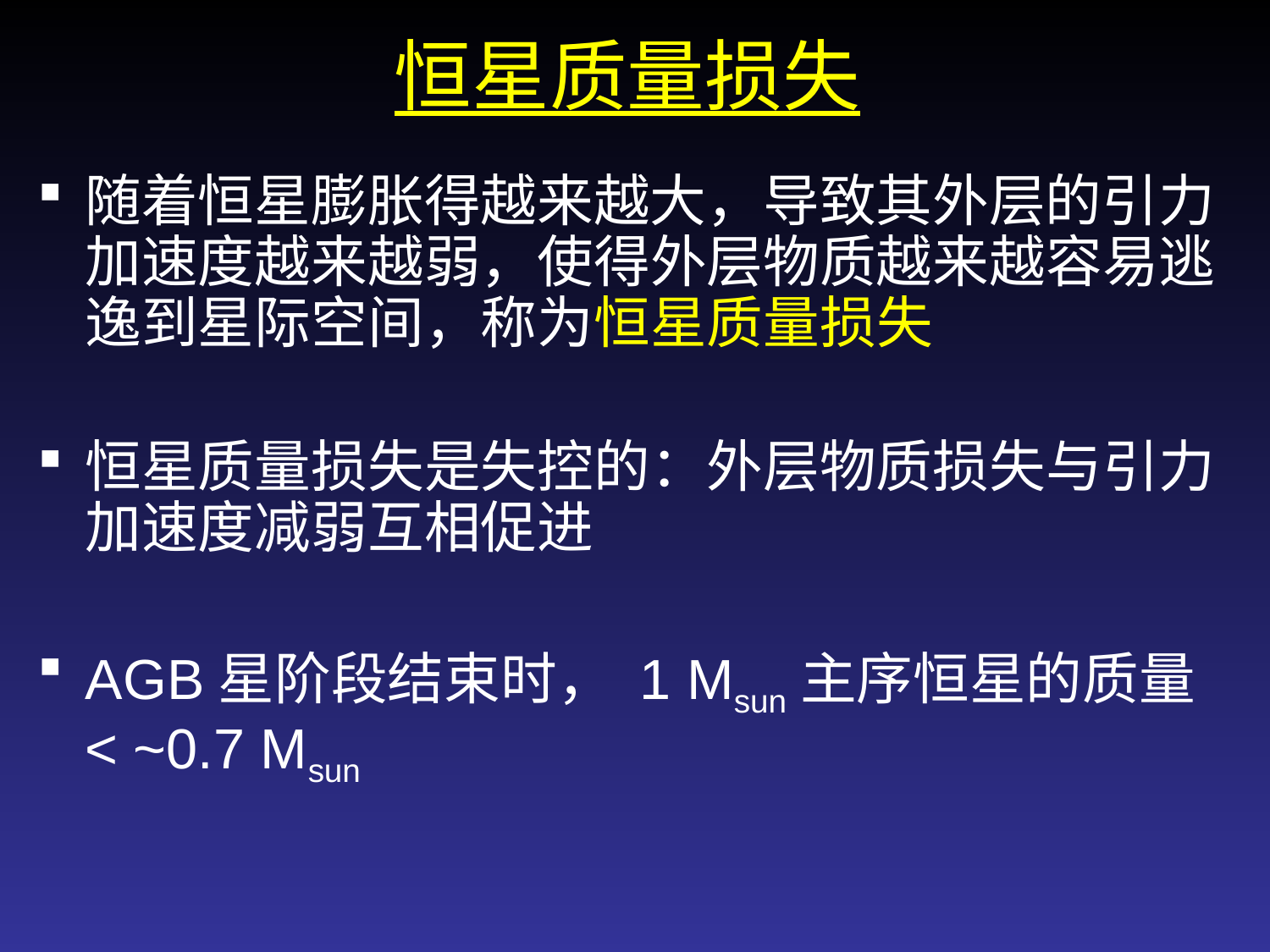

恒星质量损失
随着恒星膨胀得越来越大，导致其外层的引力加速度越来越弱，使得外层物质越来越容易逃逸到星际空间，称为恒星质量损失

恒星质量损失是失控的：外层物质损失与引力加速度减弱互相促进

AGB星阶段结束时， 1 Msun主序恒星的质量 < ~0.7 Msun